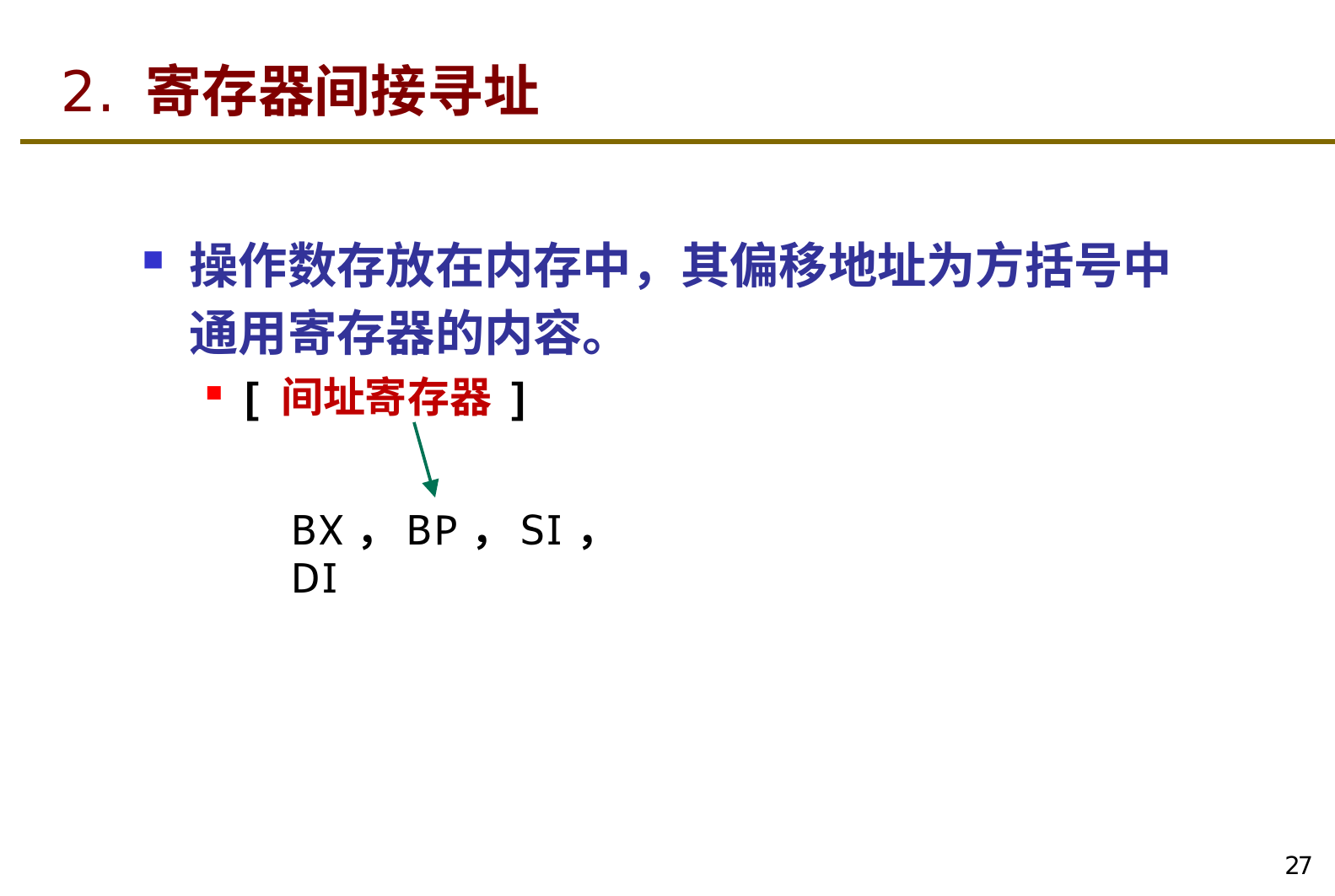

# 2. 寄存器间接寻址
操作数存放在内存中，其偏移地址为方括号中通用寄存器的内容。
[ 间址寄存器 ]
BX，BP，SI，DI
27